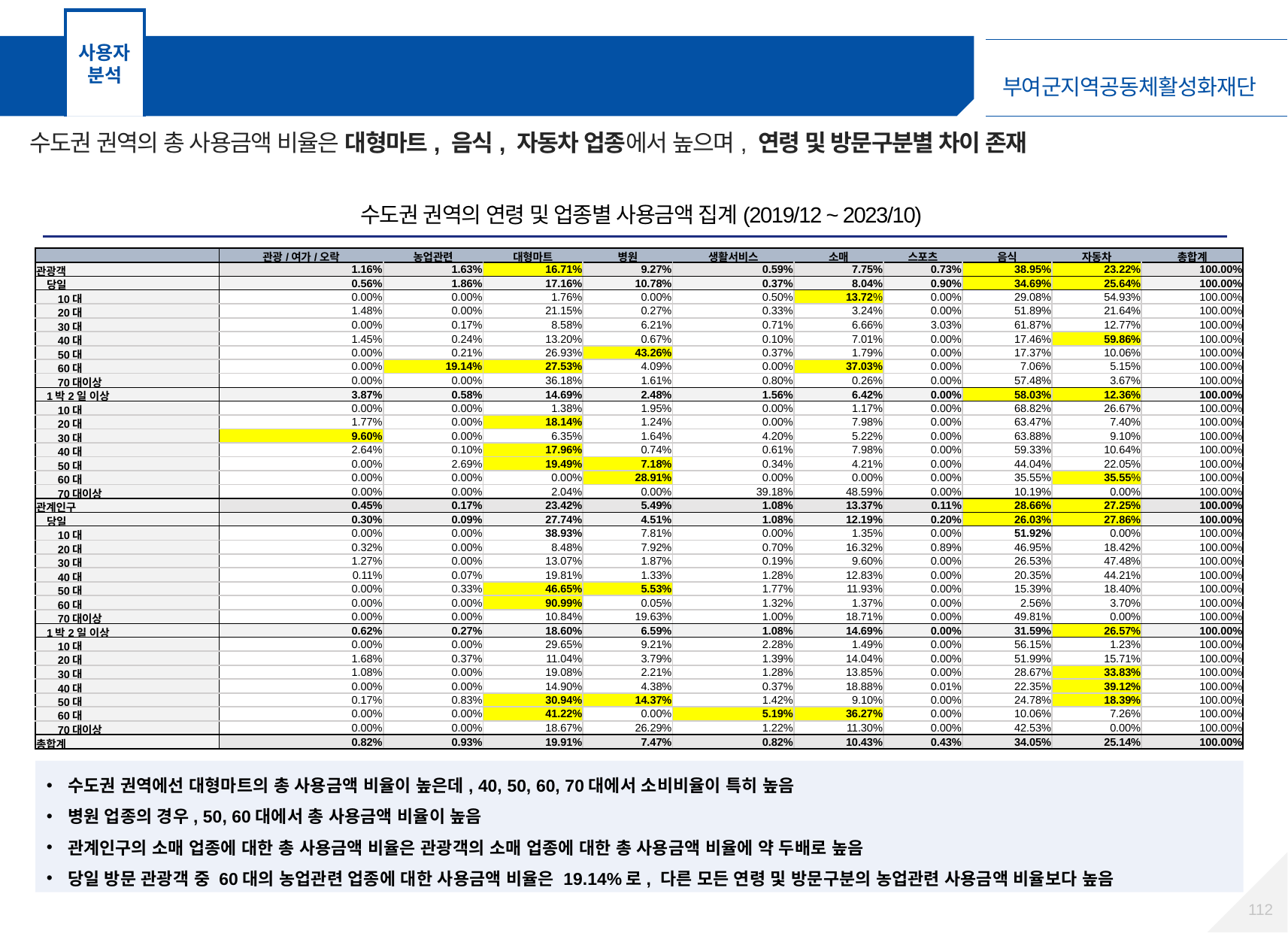

사용자 분석
수도권 권역 분석 – 연령 및 업종별 사용금액 집계
수도권 권역의 총 사용금액 비율은 대형마트, 음식, 자동차 업종에서 높으며, 연령 및 방문구분별 차이 존재
수도권 권역의 연령 및 업종별 사용금액 집계(2019/12 ~ 2023/10)
|  | 관광/여가/오락 | 농업관련 | 대형마트 | 병원 | 생활서비스 | 소매 | 스포츠 | 음식 | 자동차 | 총합계 |
| --- | --- | --- | --- | --- | --- | --- | --- | --- | --- | --- |
| 관광객 | 1.16% | 1.63% | 16.71% | 9.27% | 0.59% | 7.75% | 0.73% | 38.95% | 23.22% | 100.00% |
| 당일 | 0.56% | 1.86% | 17.16% | 10.78% | 0.37% | 8.04% | 0.90% | 34.69% | 25.64% | 100.00% |
| 10대 | 0.00% | 0.00% | 1.76% | 0.00% | 0.50% | 13.72% | 0.00% | 29.08% | 54.93% | 100.00% |
| 20대 | 1.48% | 0.00% | 21.15% | 0.27% | 0.33% | 3.24% | 0.00% | 51.89% | 21.64% | 100.00% |
| 30대 | 0.00% | 0.17% | 8.58% | 6.21% | 0.71% | 6.66% | 3.03% | 61.87% | 12.77% | 100.00% |
| 40대 | 1.45% | 0.24% | 13.20% | 0.67% | 0.10% | 7.01% | 0.00% | 17.46% | 59.86% | 100.00% |
| 50대 | 0.00% | 0.21% | 26.93% | 43.26% | 0.37% | 1.79% | 0.00% | 17.37% | 10.06% | 100.00% |
| 60대 | 0.00% | 19.14% | 27.53% | 4.09% | 0.00% | 37.03% | 0.00% | 7.06% | 5.15% | 100.00% |
| 70대이상 | 0.00% | 0.00% | 36.18% | 1.61% | 0.80% | 0.26% | 0.00% | 57.48% | 3.67% | 100.00% |
| 1박2일 이상 | 3.87% | 0.58% | 14.69% | 2.48% | 1.56% | 6.42% | 0.00% | 58.03% | 12.36% | 100.00% |
| 10대 | 0.00% | 0.00% | 1.38% | 1.95% | 0.00% | 1.17% | 0.00% | 68.82% | 26.67% | 100.00% |
| 20대 | 1.77% | 0.00% | 18.14% | 1.24% | 0.00% | 7.98% | 0.00% | 63.47% | 7.40% | 100.00% |
| 30대 | 9.60% | 0.00% | 6.35% | 1.64% | 4.20% | 5.22% | 0.00% | 63.88% | 9.10% | 100.00% |
| 40대 | 2.64% | 0.10% | 17.96% | 0.74% | 0.61% | 7.98% | 0.00% | 59.33% | 10.64% | 100.00% |
| 50대 | 0.00% | 2.69% | 19.49% | 7.18% | 0.34% | 4.21% | 0.00% | 44.04% | 22.05% | 100.00% |
| 60대 | 0.00% | 0.00% | 0.00% | 28.91% | 0.00% | 0.00% | 0.00% | 35.55% | 35.55% | 100.00% |
| 70대이상 | 0.00% | 0.00% | 2.04% | 0.00% | 39.18% | 48.59% | 0.00% | 10.19% | 0.00% | 100.00% |
| 관계인구 | 0.45% | 0.17% | 23.42% | 5.49% | 1.08% | 13.37% | 0.11% | 28.66% | 27.25% | 100.00% |
| 당일 | 0.30% | 0.09% | 27.74% | 4.51% | 1.08% | 12.19% | 0.20% | 26.03% | 27.86% | 100.00% |
| 10대 | 0.00% | 0.00% | 38.93% | 7.81% | 0.00% | 1.35% | 0.00% | 51.92% | 0.00% | 100.00% |
| 20대 | 0.32% | 0.00% | 8.48% | 7.92% | 0.70% | 16.32% | 0.89% | 46.95% | 18.42% | 100.00% |
| 30대 | 1.27% | 0.00% | 13.07% | 1.87% | 0.19% | 9.60% | 0.00% | 26.53% | 47.48% | 100.00% |
| 40대 | 0.11% | 0.07% | 19.81% | 1.33% | 1.28% | 12.83% | 0.00% | 20.35% | 44.21% | 100.00% |
| 50대 | 0.00% | 0.33% | 46.65% | 5.53% | 1.77% | 11.93% | 0.00% | 15.39% | 18.40% | 100.00% |
| 60대 | 0.00% | 0.00% | 90.99% | 0.05% | 1.32% | 1.37% | 0.00% | 2.56% | 3.70% | 100.00% |
| 70대이상 | 0.00% | 0.00% | 10.84% | 19.63% | 1.00% | 18.71% | 0.00% | 49.81% | 0.00% | 100.00% |
| 1박2일 이상 | 0.62% | 0.27% | 18.60% | 6.59% | 1.08% | 14.69% | 0.00% | 31.59% | 26.57% | 100.00% |
| 10대 | 0.00% | 0.00% | 29.65% | 9.21% | 2.28% | 1.49% | 0.00% | 56.15% | 1.23% | 100.00% |
| 20대 | 1.68% | 0.37% | 11.04% | 3.79% | 1.39% | 14.04% | 0.00% | 51.99% | 15.71% | 100.00% |
| 30대 | 1.08% | 0.00% | 19.08% | 2.21% | 1.28% | 13.85% | 0.00% | 28.67% | 33.83% | 100.00% |
| 40대 | 0.00% | 0.00% | 14.90% | 4.38% | 0.37% | 18.88% | 0.01% | 22.35% | 39.12% | 100.00% |
| 50대 | 0.17% | 0.83% | 30.94% | 14.37% | 1.42% | 9.10% | 0.00% | 24.78% | 18.39% | 100.00% |
| 60대 | 0.00% | 0.00% | 41.22% | 0.00% | 5.19% | 36.27% | 0.00% | 10.06% | 7.26% | 100.00% |
| 70대이상 | 0.00% | 0.00% | 18.67% | 26.29% | 1.22% | 11.30% | 0.00% | 42.53% | 0.00% | 100.00% |
| 총합계 | 0.82% | 0.93% | 19.91% | 7.47% | 0.82% | 10.43% | 0.43% | 34.05% | 25.14% | 100.00% |
수도권 권역에선 대형마트의 총 사용금액 비율이 높은데, 40, 50, 60, 70대에서 소비비율이 특히 높음
병원 업종의 경우, 50, 60대에서 총 사용금액 비율이 높음
관계인구의 소매 업종에 대한 총 사용금액 비율은 관광객의 소매 업종에 대한 총 사용금액 비율에 약 두배로 높음
당일 방문 관광객 중 60대의 농업관련 업종에 대한 사용금액 비율은 19.14%로, 다른 모든 연령 및 방문구분의 농업관련 사용금액 비율보다 높음
112